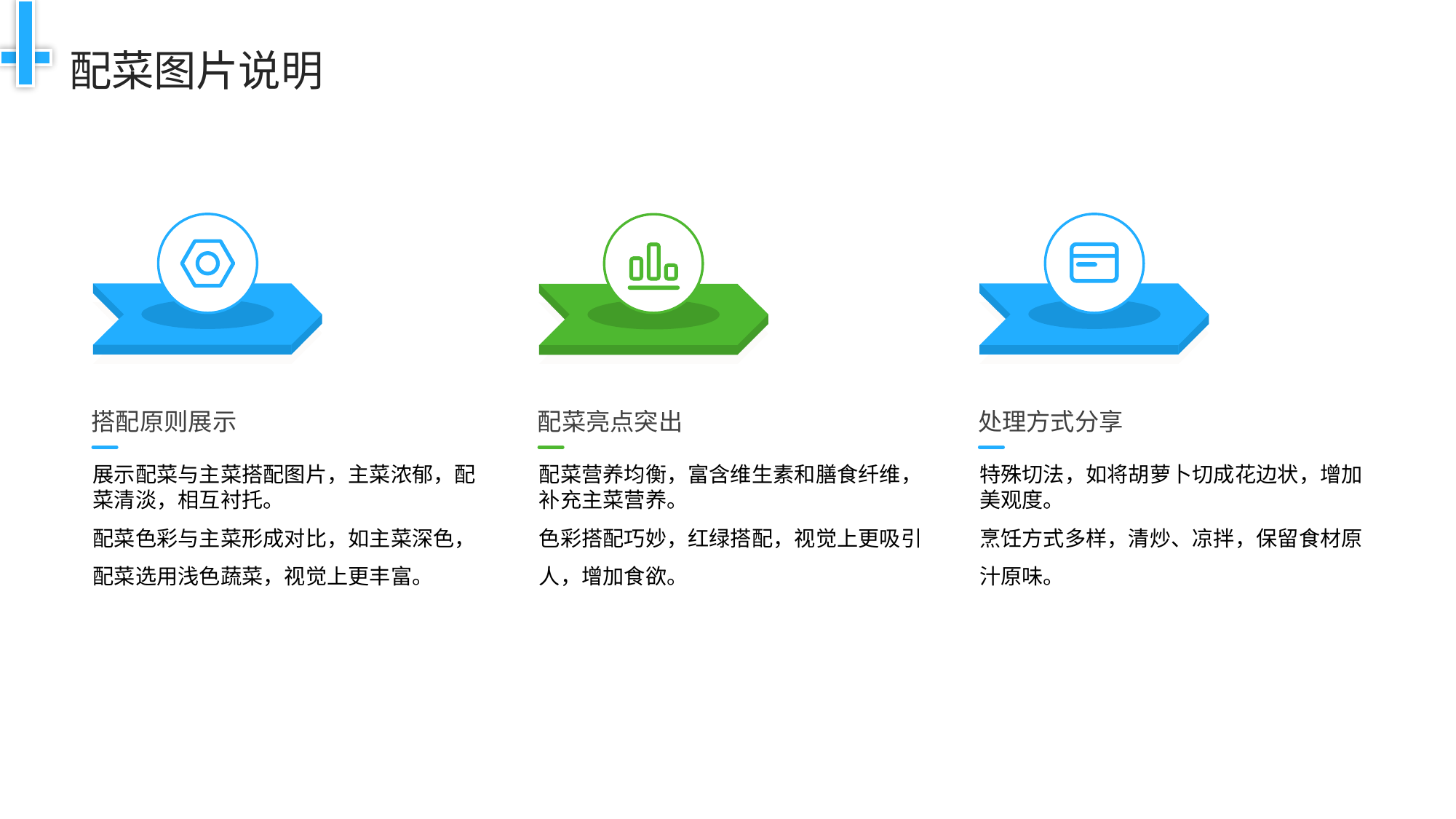

配菜图片说明

搭配原则展示
配菜亮点突出
处理方式分享
展示配菜与主菜搭配图片，主菜浓郁，配菜清淡，相互衬托。
配菜色彩与主菜形成对比，如主菜深色，配菜选用浅色蔬菜，视觉上更丰富。
配菜营养均衡，富含维生素和膳食纤维，补充主菜营养。
色彩搭配巧妙，红绿搭配，视觉上更吸引人，增加食欲。
特殊切法，如将胡萝卜切成花边状，增加美观度。
烹饪方式多样，清炒、凉拌，保留食材原汁原味。